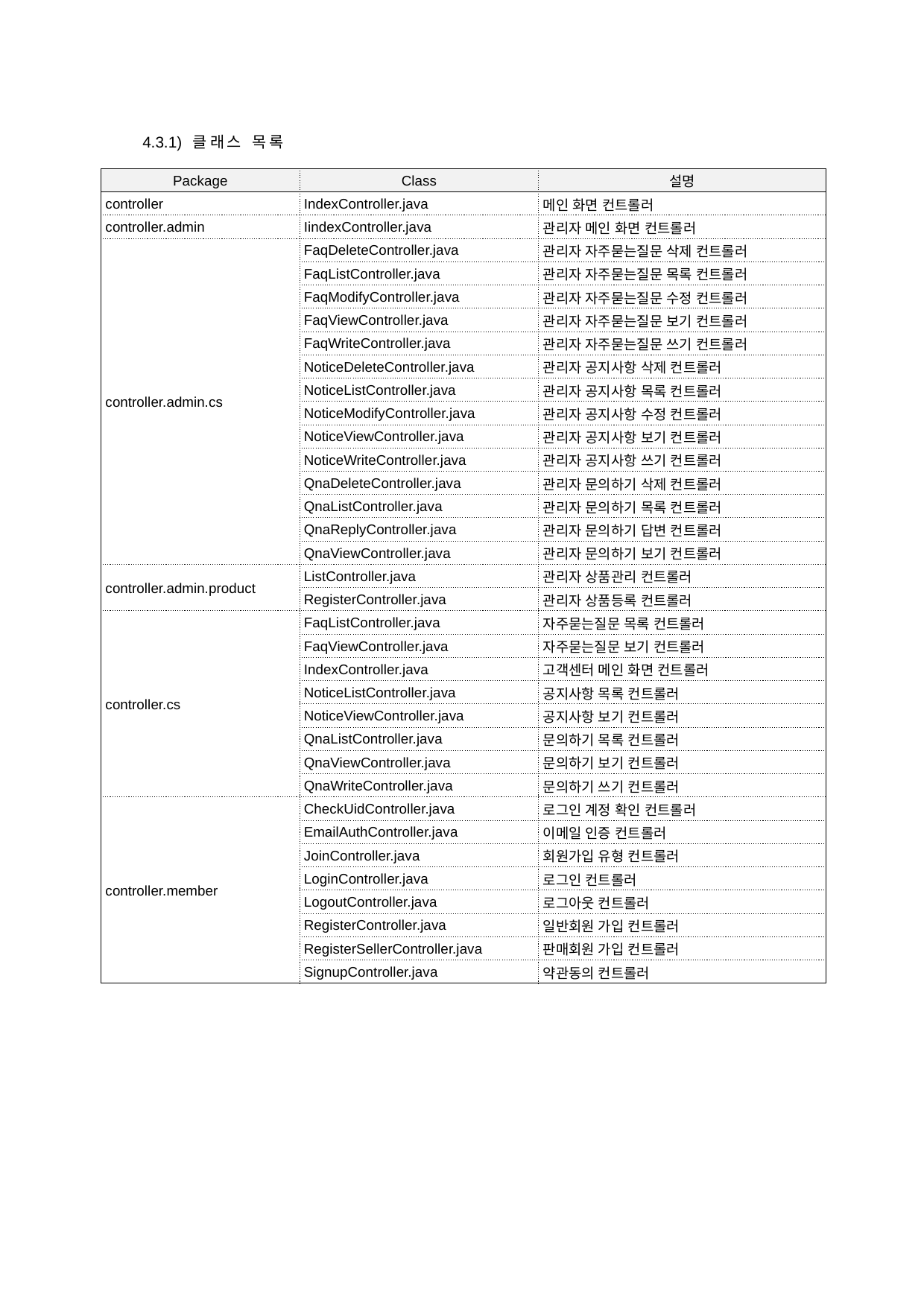

4.3.1) 클래스 목록
| Package | Class | 설명 |
| --- | --- | --- |
| controller | IndexController.java | 메인 화면 컨트롤러 |
| controller.admin | IindexController.java | 관리자 메인 화면 컨트롤러 |
| controller.admin.cs | FaqDeleteController.java | 관리자 자주묻는질문 삭제 컨트롤러 |
|  | FaqListController.java | 관리자 자주묻는질문 목록 컨트롤러 |
|  | FaqModifyController.java | 관리자 자주묻는질문 수정 컨트롤러 |
|  | FaqViewController.java | 관리자 자주묻는질문 보기 컨트롤러 |
|  | FaqWriteController.java | 관리자 자주묻는질문 쓰기 컨트롤러 |
|  | NoticeDeleteController.java | 관리자 공지사항 삭제 컨트롤러 |
|  | NoticeListController.java | 관리자 공지사항 목록 컨트롤러 |
|  | NoticeModifyController.java | 관리자 공지사항 수정 컨트롤러 |
|  | NoticeViewController.java | 관리자 공지사항 보기 컨트롤러 |
|  | NoticeWriteController.java | 관리자 공지사항 쓰기 컨트롤러 |
|  | QnaDeleteController.java | 관리자 문의하기 삭제 컨트롤러 |
|  | QnaListController.java | 관리자 문의하기 목록 컨트롤러 |
|  | QnaReplyController.java | 관리자 문의하기 답변 컨트롤러 |
|  | QnaViewController.java | 관리자 문의하기 보기 컨트롤러 |
| controller.admin.product | ListController.java | 관리자 상품관리 컨트롤러 |
|  | RegisterController.java | 관리자 상품등록 컨트롤러 |
| controller.cs | FaqListController.java | 자주묻는질문 목록 컨트롤러 |
|  | FaqViewController.java | 자주묻는질문 보기 컨트롤러 |
|  | IndexController.java | 고객센터 메인 화면 컨트롤러 |
|  | NoticeListController.java | 공지사항 목록 컨트롤러 |
|  | NoticeViewController.java | 공지사항 보기 컨트롤러 |
|  | QnaListController.java | 문의하기 목록 컨트롤러 |
|  | QnaViewController.java | 문의하기 보기 컨트롤러 |
|  | QnaWriteController.java | 문의하기 쓰기 컨트롤러 |
| controller.member | CheckUidController.java | 로그인 계정 확인 컨트롤러 |
|  | EmailAuthController.java | 이메일 인증 컨트롤러 |
|  | JoinController.java | 회원가입 유형 컨트롤러 |
|  | LoginController.java | 로그인 컨트롤러 |
|  | LogoutController.java | 로그아웃 컨트롤러 |
|  | RegisterController.java | 일반회원 가입 컨트롤러 |
|  | RegisterSellerController.java | 판매회원 가입 컨트롤러 |
|  | SignupController.java | 약관동의 컨트롤러 |